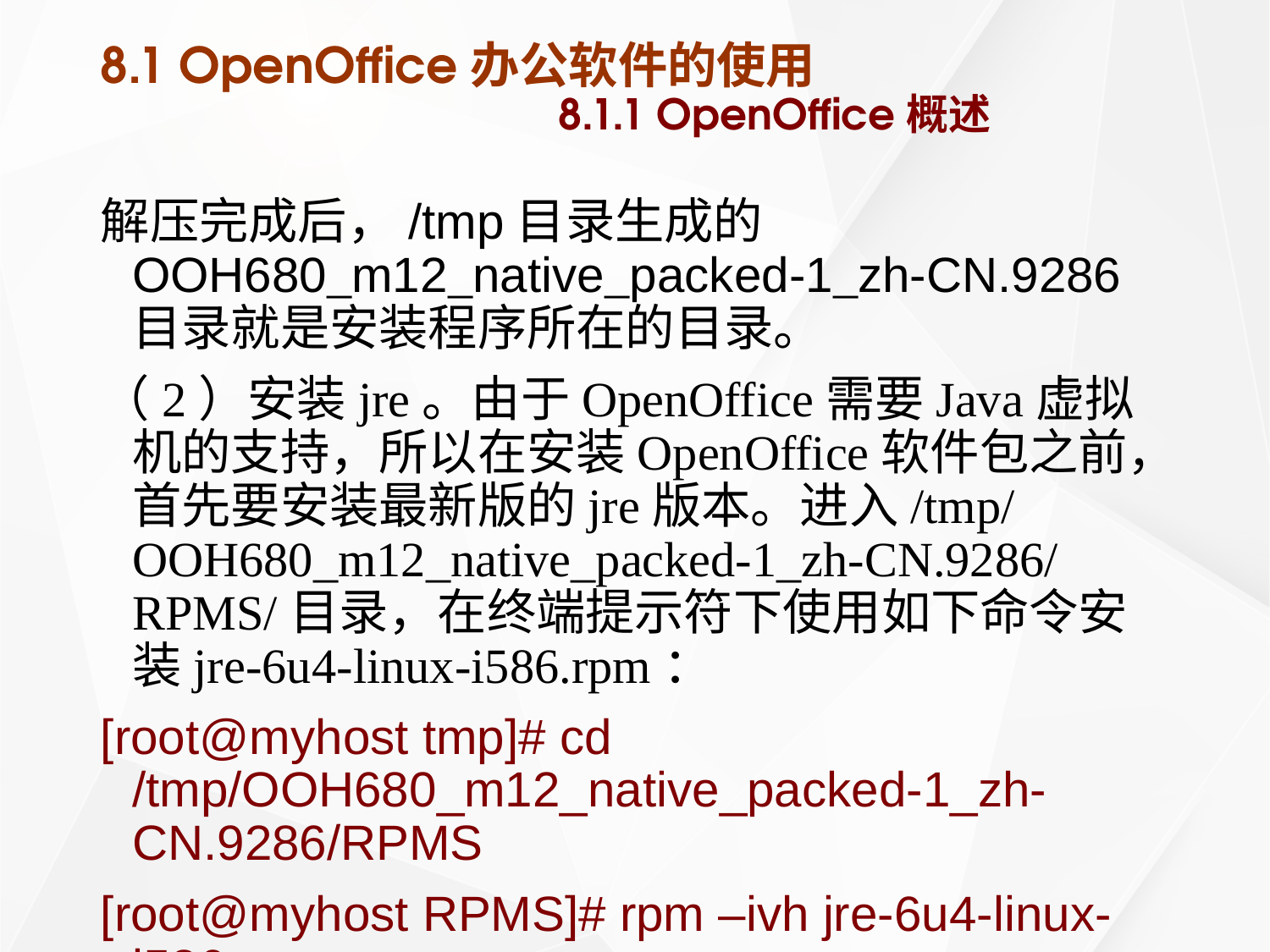

# 8.1 OpenOffice办公软件的使用 8.1.1 OpenOffice概述
解压完成后，/tmp目录生成的OOH680_m12_native_packed-1_zh-CN.9286目录就是安装程序所在的目录。
（2）安装jre。由于OpenOffice需要Java虚拟机的支持，所以在安装OpenOffice软件包之前，首先要安装最新版的jre版本。进入/tmp/OOH680_m12_native_packed-1_zh-CN.9286/RPMS/目录，在终端提示符下使用如下命令安装jre-6u4-linux-i586.rpm：
[root@myhost tmp]# cd /tmp/OOH680_m12_native_packed-1_zh-CN.9286/RPMS
[root@myhost RPMS]# rpm –ivh jre-6u4-linux-i586.rpm
安装过程如下图所示。